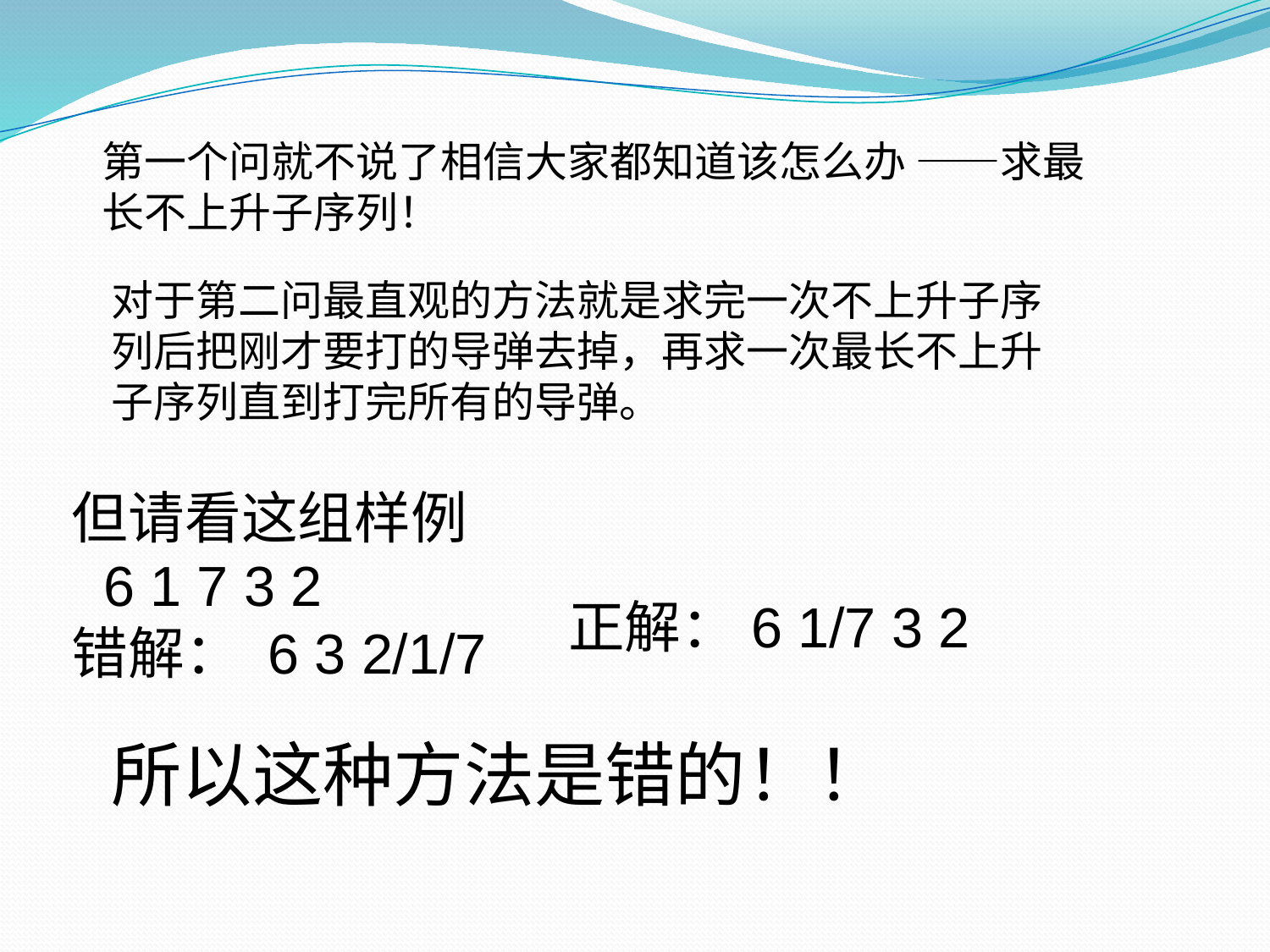

第一个问就不说了相信大家都知道该怎么办 ——求最长不上升子序列！

对于第二问最直观的方法就是求完一次不上升子序列后把刚才要打的导弹去掉，再求一次最长不上升子序列直到打完所有的导弹。

但请看这组样例
  6 1 7 3 2
错解： 6 3 2/1/7
正解：6 1/7 3 2

所以这种方法是错的！！